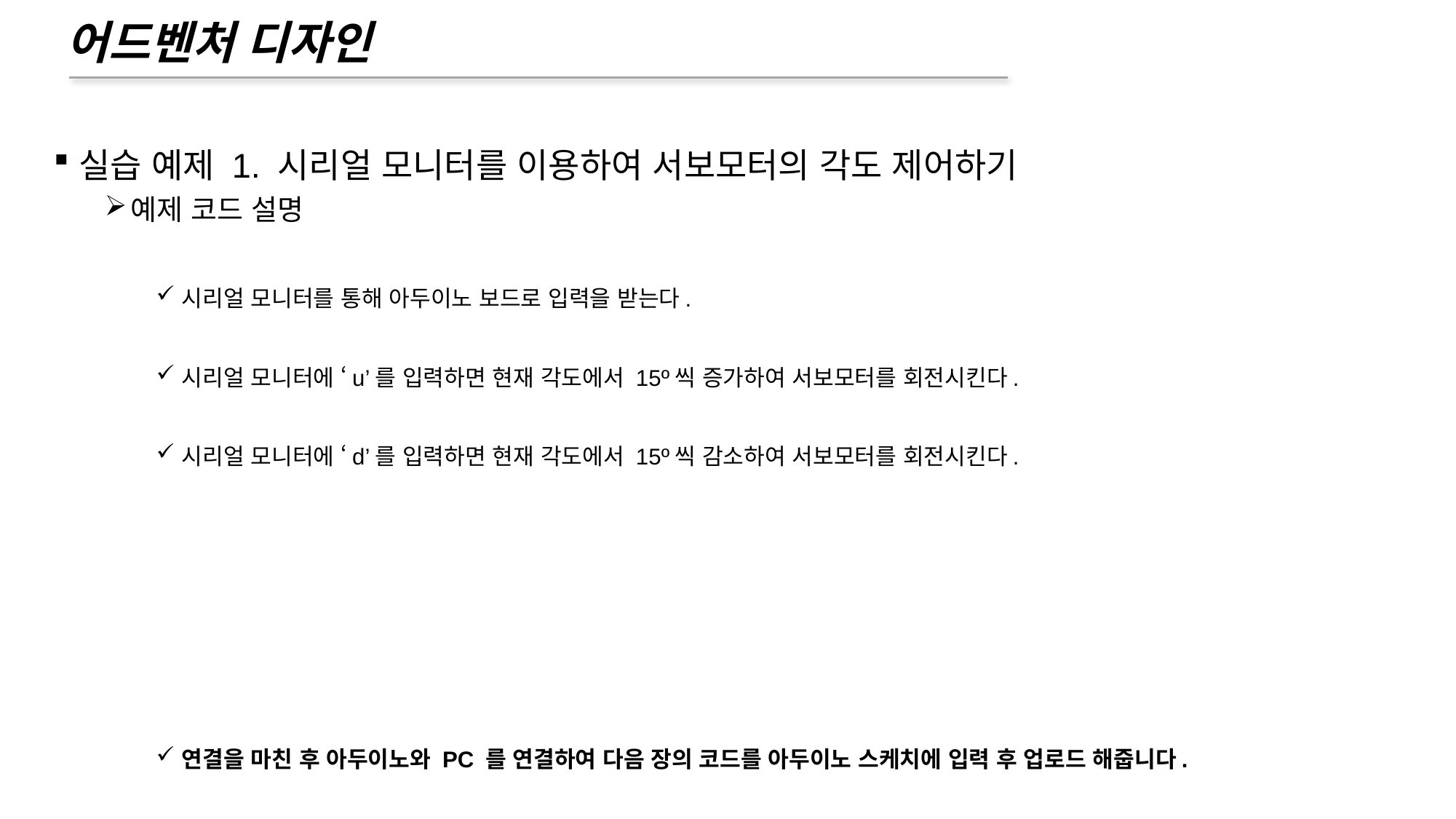

# 어드벤처 디자인
실습 예제 1. 시리얼 모니터를 이용하여 서보모터의 각도 제어하기
예제 코드 설명

시리얼 모니터를 통해 아두이노 보드로 입력을 받는다.

시리얼 모니터에 ‘u’를 입력하면 현재 각도에서 15º씩 증가하여 서보모터를 회전시킨다.

시리얼 모니터에 ‘d’를 입력하면 현재 각도에서 15º씩 감소하여 서보모터를 회전시킨다.

연결을 마친 후 아두이노와 PC 를 연결하여 다음 장의 코드를 아두이노 스케치에 입력 후 업로드 해줍니다.